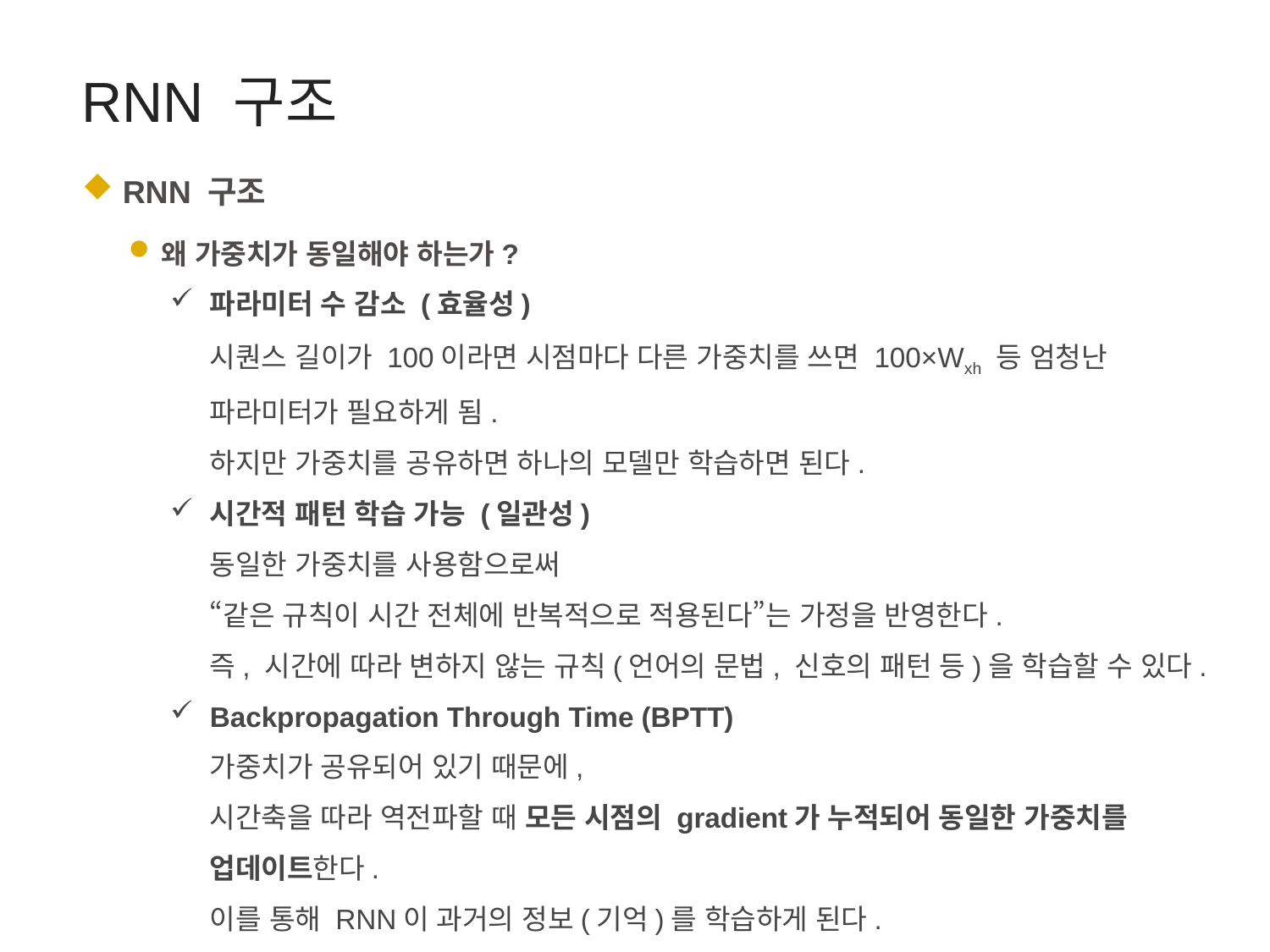

RNN 구조
 RNN 구조
왜 가중치가 동일해야 하는가?
파라미터 수 감소 (효율성)
시퀀스 길이가 100이라면 시점마다 다른 가중치를 쓰면 100×Wxh 등 엄청난 파라미터가 필요하게 됨.
하지만 가중치를 공유하면 하나의 모델만 학습하면 된다.
시간적 패턴 학습 가능 (일관성)
동일한 가중치를 사용함으로써
“같은 규칙이 시간 전체에 반복적으로 적용된다”는 가정을 반영한다.
즉, 시간에 따라 변하지 않는 규칙(언어의 문법, 신호의 패턴 등)을 학습할 수 있다.
Backpropagation Through Time (BPTT)
가중치가 공유되어 있기 때문에,
시간축을 따라 역전파할 때 모든 시점의 gradient가 누적되어 동일한 가중치를 업데이트한다.
이를 통해 RNN이 과거의 정보(기억)를 학습하게 된다.